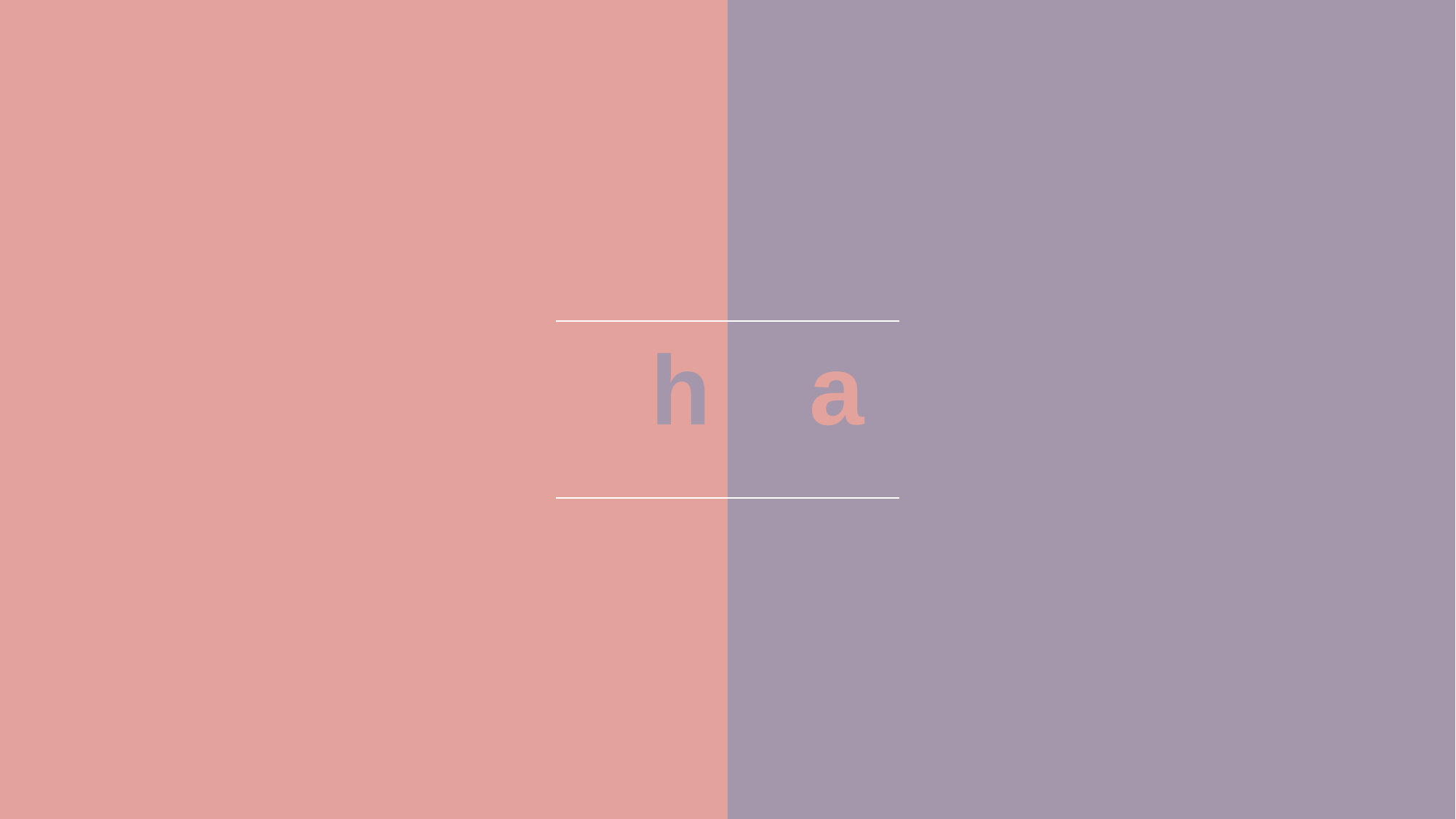

프론트엔드 웹개발
포트폴리오
ohora
1st Project. Web Site
2023. 04. 04.
소다미